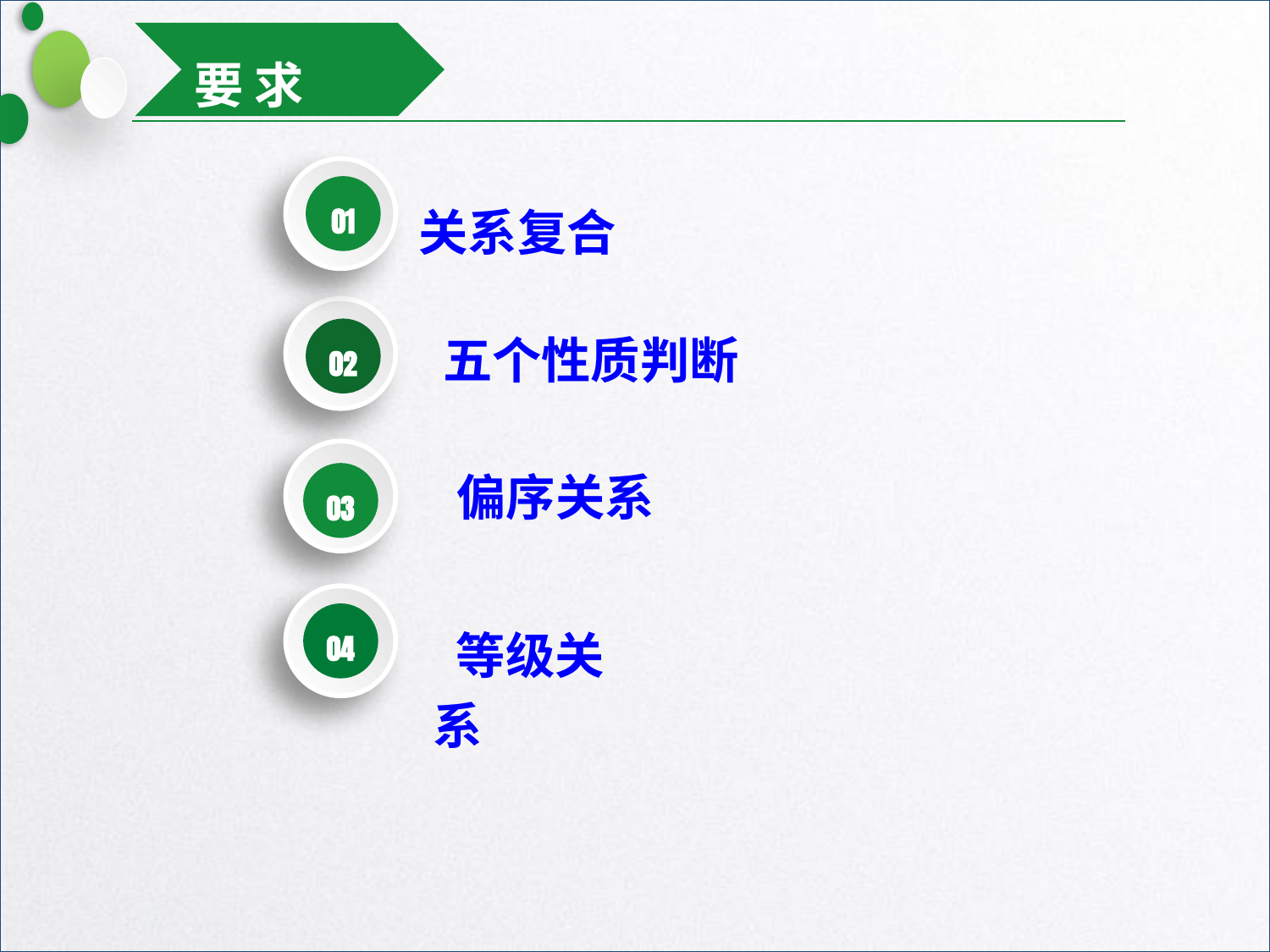

要 求

01
关系复合

02
 五个性质判断

03
 偏序关系

04
 等级关系